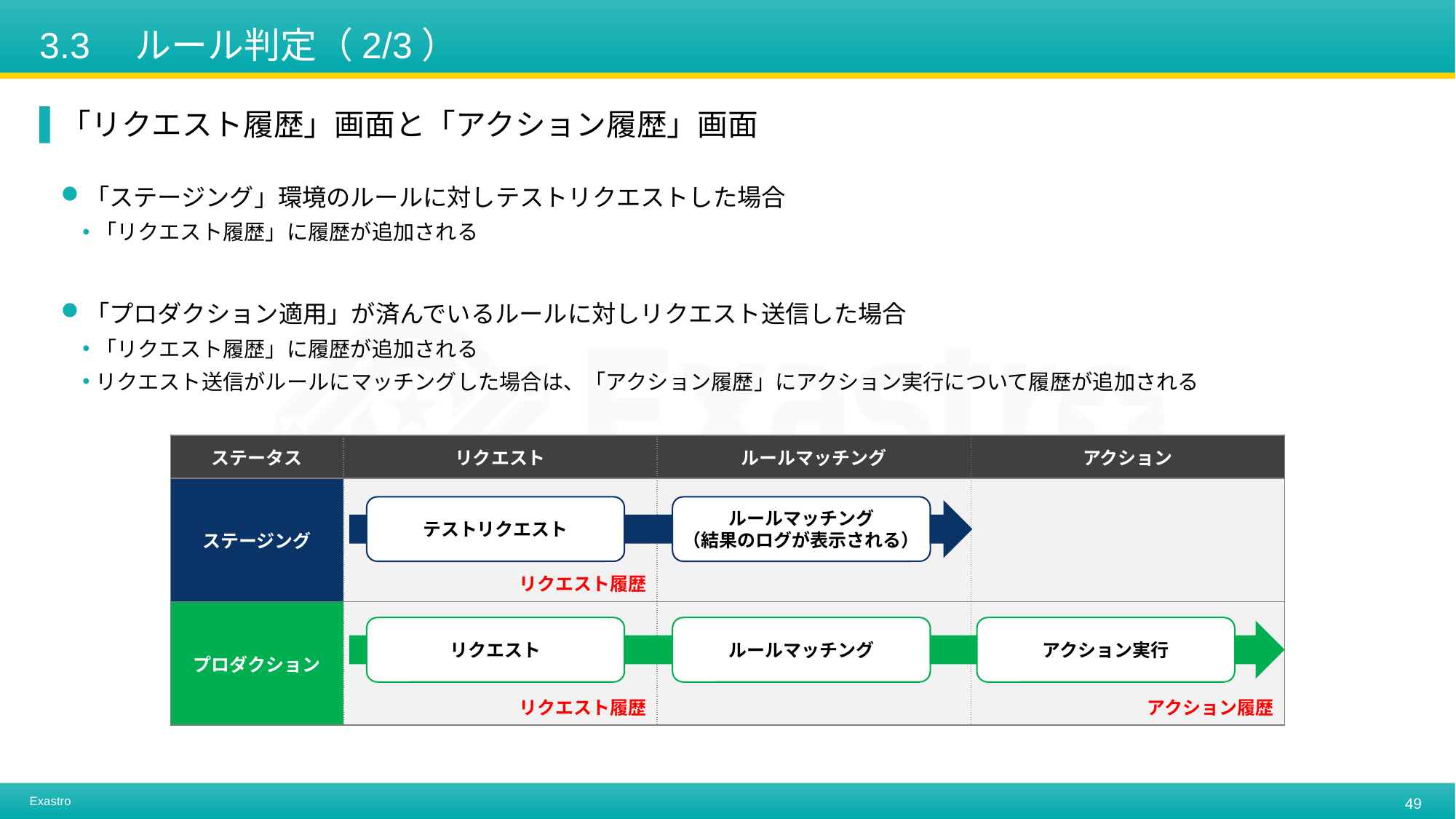

# 3.3　ルール判定（2/3）
「リクエスト履歴」画面と「アクション履歴」画面

「ステージング」環境のルールに対しテストリクエストした場合
「リクエスト履歴」に履歴が追加される

「プロダクション適用」が済んでいるルールに対しリクエスト送信した場合
「リクエスト履歴」に履歴が追加される
リクエスト送信がルールにマッチングした場合は、「アクション履歴」にアクション実行について履歴が追加される

| ステータス | リクエスト | ルールマッチング | アクション |
| --- | --- | --- | --- |
| ステージング |  |  |  |
|  | リクエスト履歴 |  |  |
| プロダクション |  |  |  |
|  | リクエスト履歴 |  | アクション履歴 |
テストリクエスト
ルールマッチング
（結果のログが表示される）

リクエスト
ルールマッチング
アクション実行